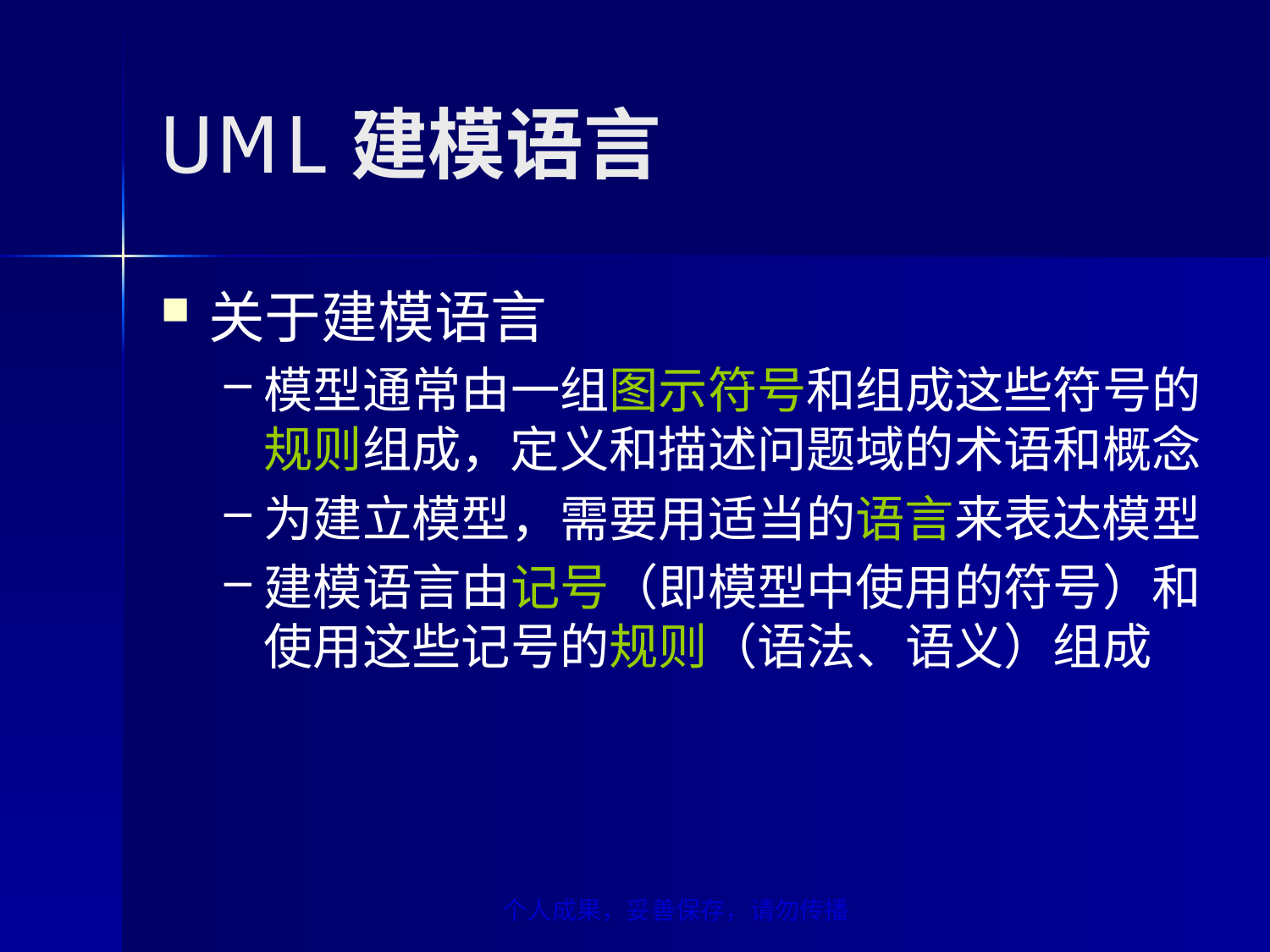

# UML建模语言
关于建模语言
模型通常由一组图示符号和组成这些符号的规则组成，定义和描述问题域的术语和概念
为建立模型，需要用适当的语言来表达模型
建模语言由记号（即模型中使用的符号）和使用这些记号的规则（语法、语义）组成
个人成果，妥善保存，请勿传播